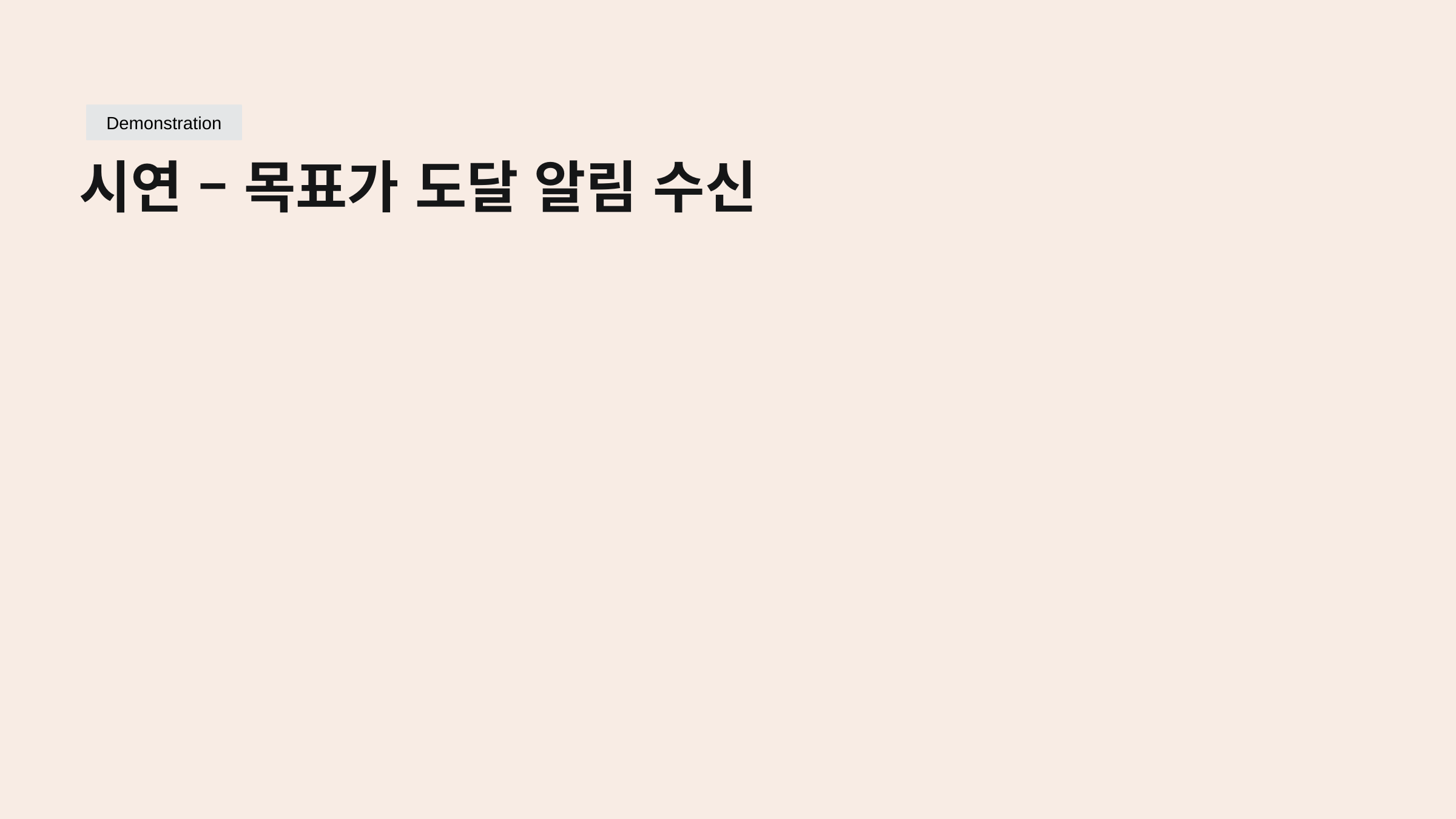

Demonstration
시연 – 목표가 도달 알림 수신